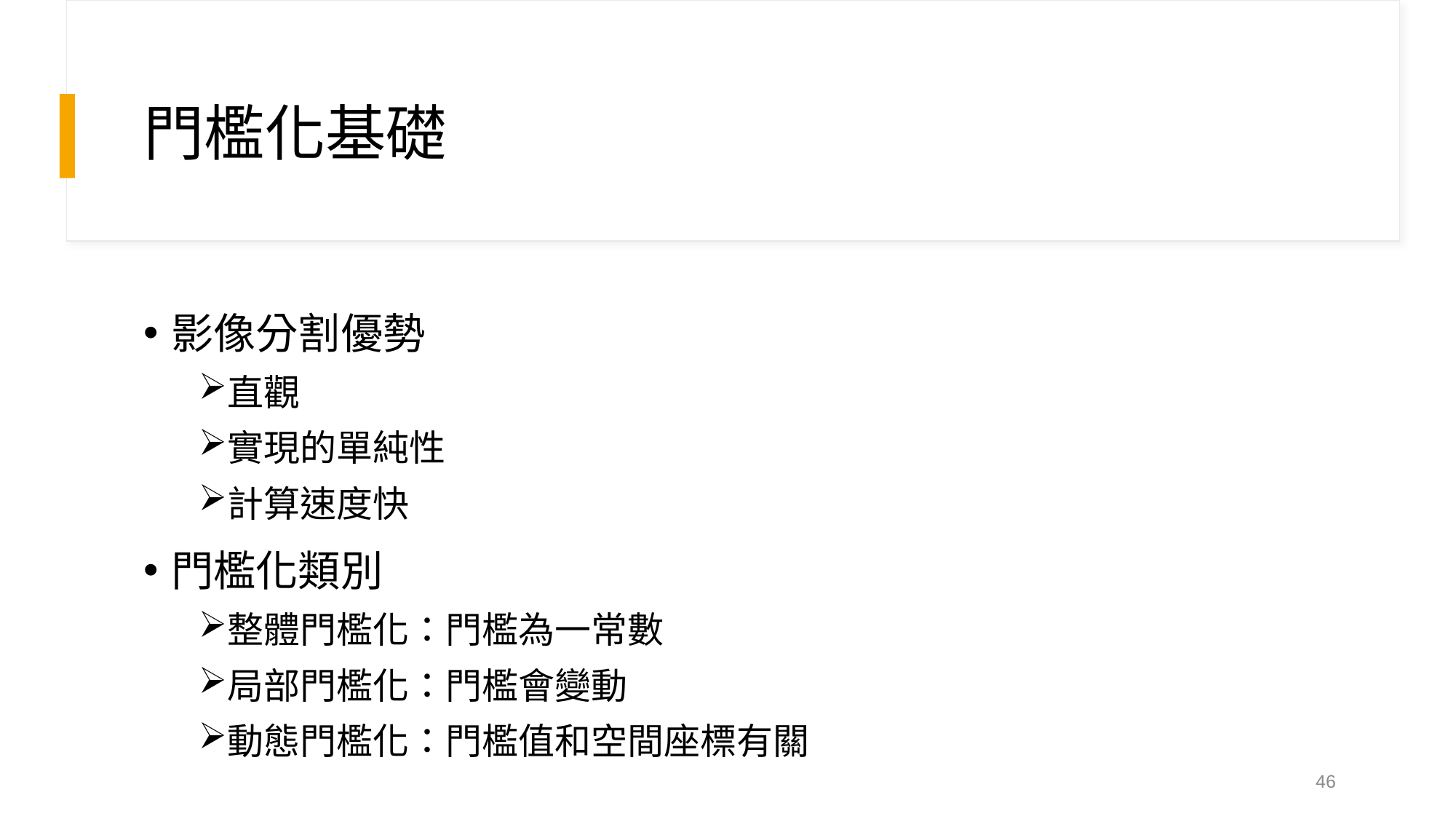

# 門檻化基礎
影像分割優勢
直觀
實現的單純性
計算速度快
門檻化類別
整體門檻化：門檻為一常數
局部門檻化：門檻會變動
動態門檻化：門檻值和空間座標有關
46